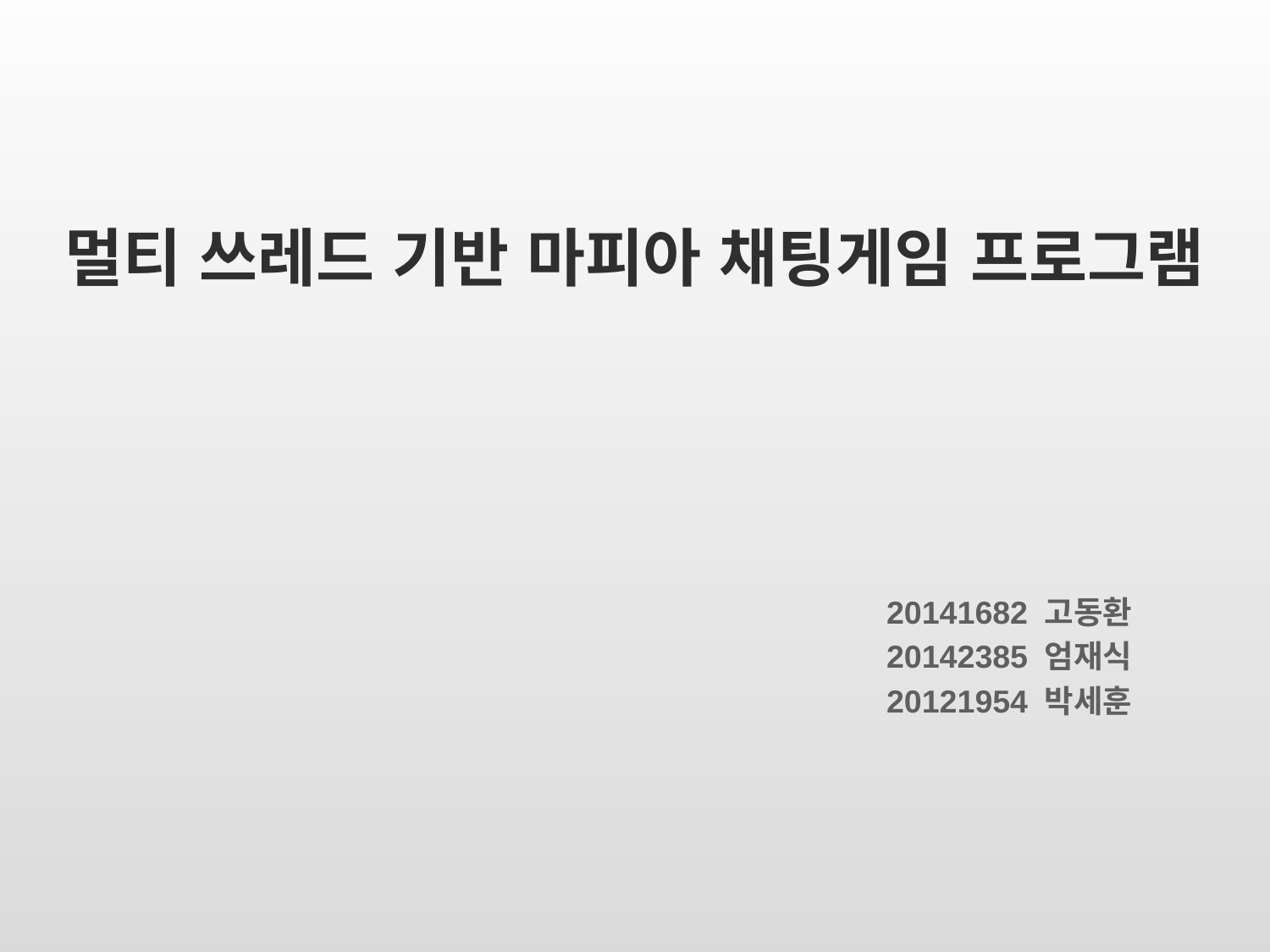

# 멀티 쓰레드 기반 마피아 채팅게임 프로그램
 20141682 고동환
 20142385 엄재식
20121954 박세훈